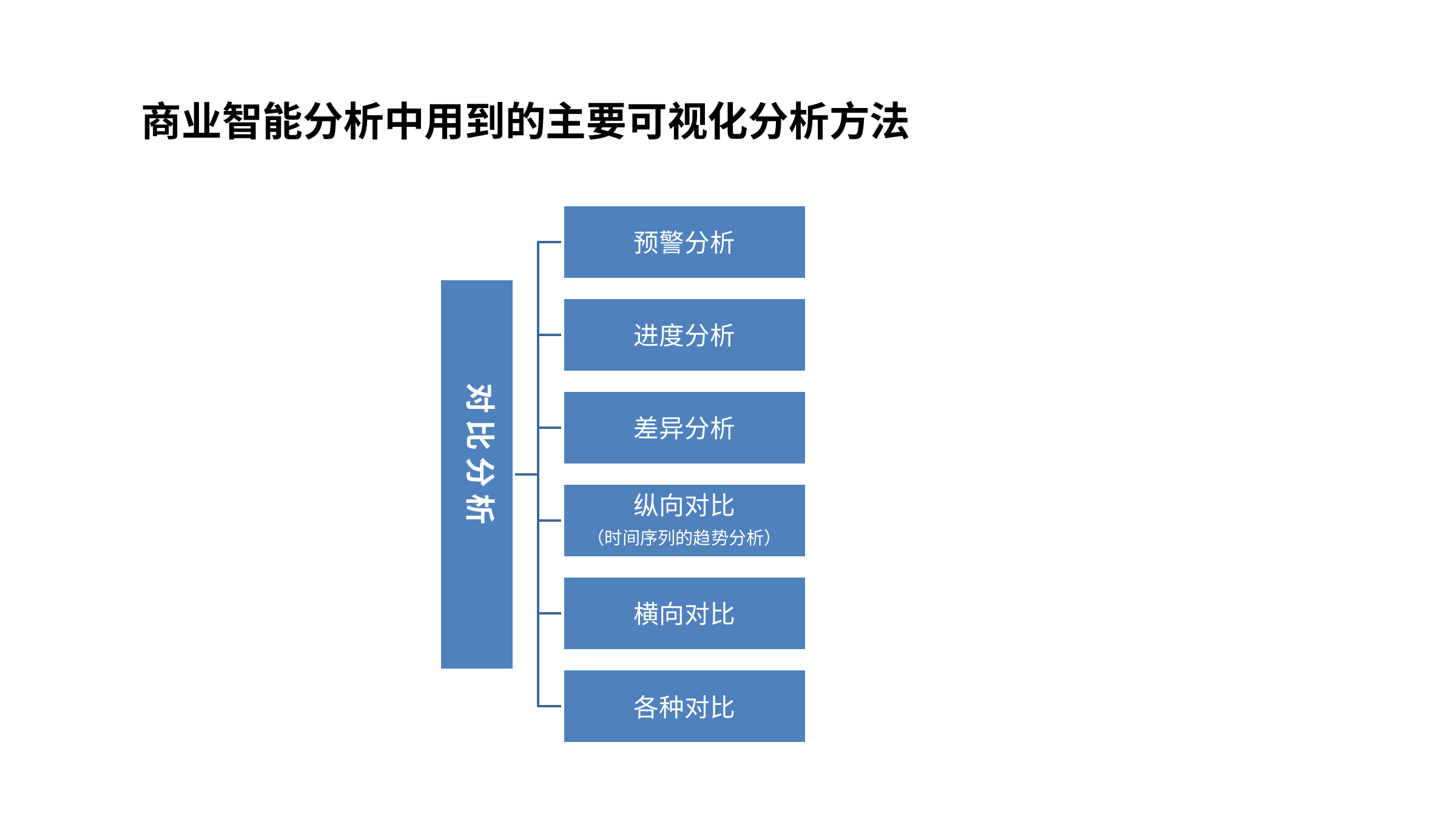

#
商业智能分析中用到的主要可视化分析方法

对比分析
预警分析
进度分析
差异分析
纵向对比
（时间序列的趋势分析）
横向对比
各种对比
对 比 分 析